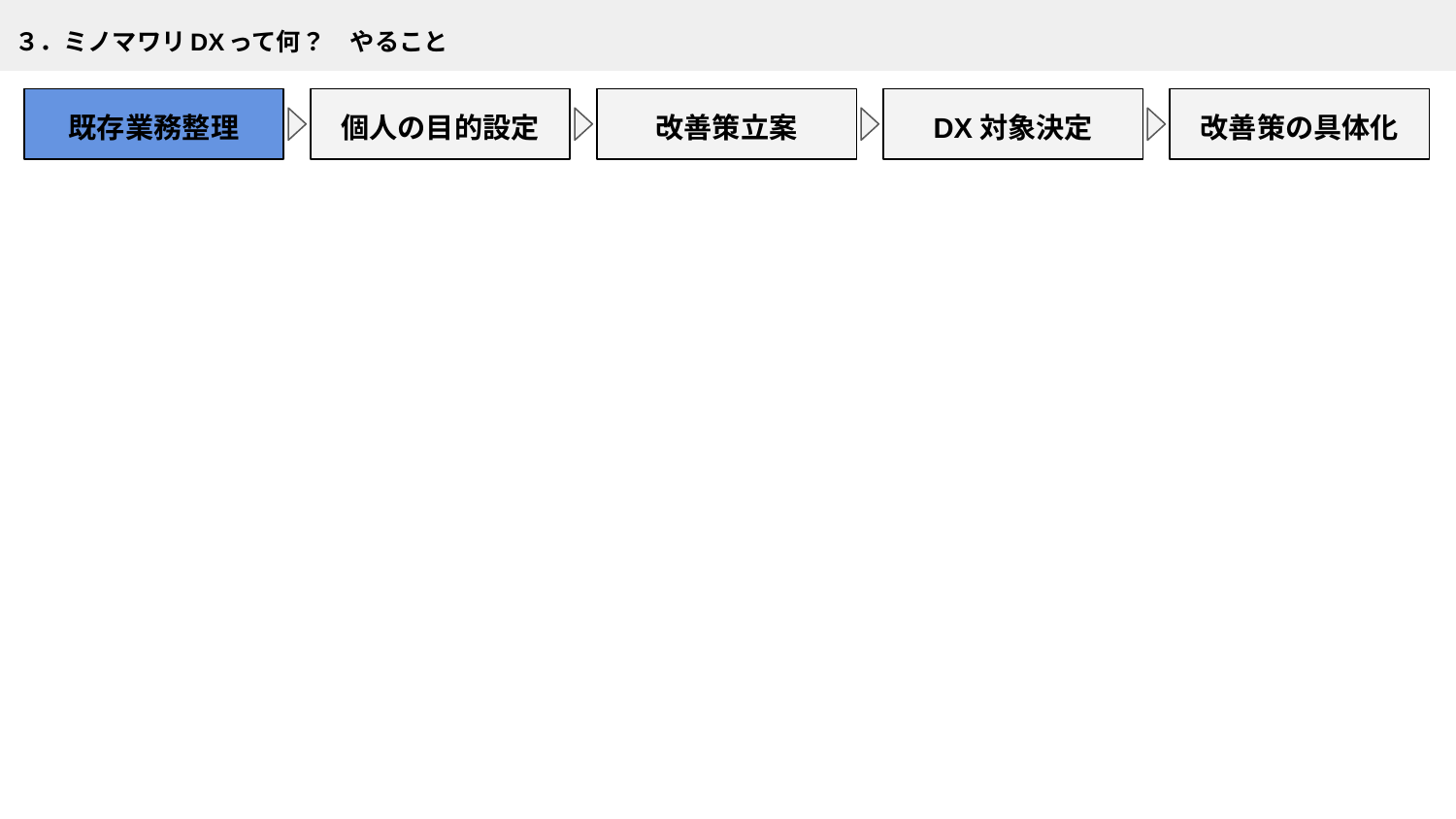

# ３．ミノマワリDXって何？　やること
既存業務整理
個人の目的設定
改善策立案
DX対象決定
改善策の具体化